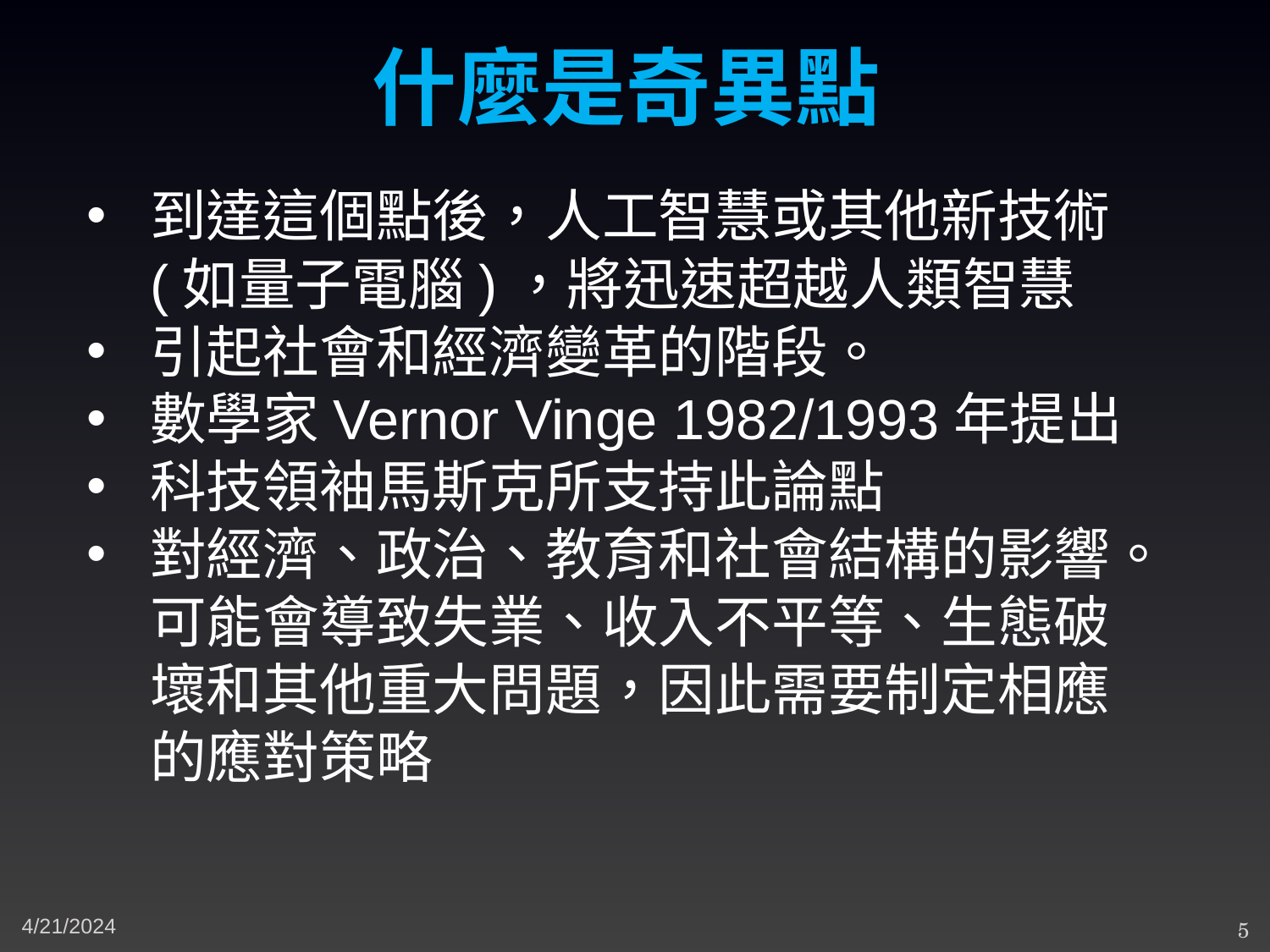

什麼是奇異點
到達這個點後，人工智慧或其他新技術(如量子電腦)，將迅速超越人類智慧
引起社會和經濟變革的階段。
數學家Vernor Vinge 1982/1993年提出
科技領袖馬斯克所支持此論點
對經濟、政治、教育和社會結構的影響。可能會導致失業、收入不平等、生態破壞和其他重大問題，因此需要制定相應的應對策略
4/21/2024
5